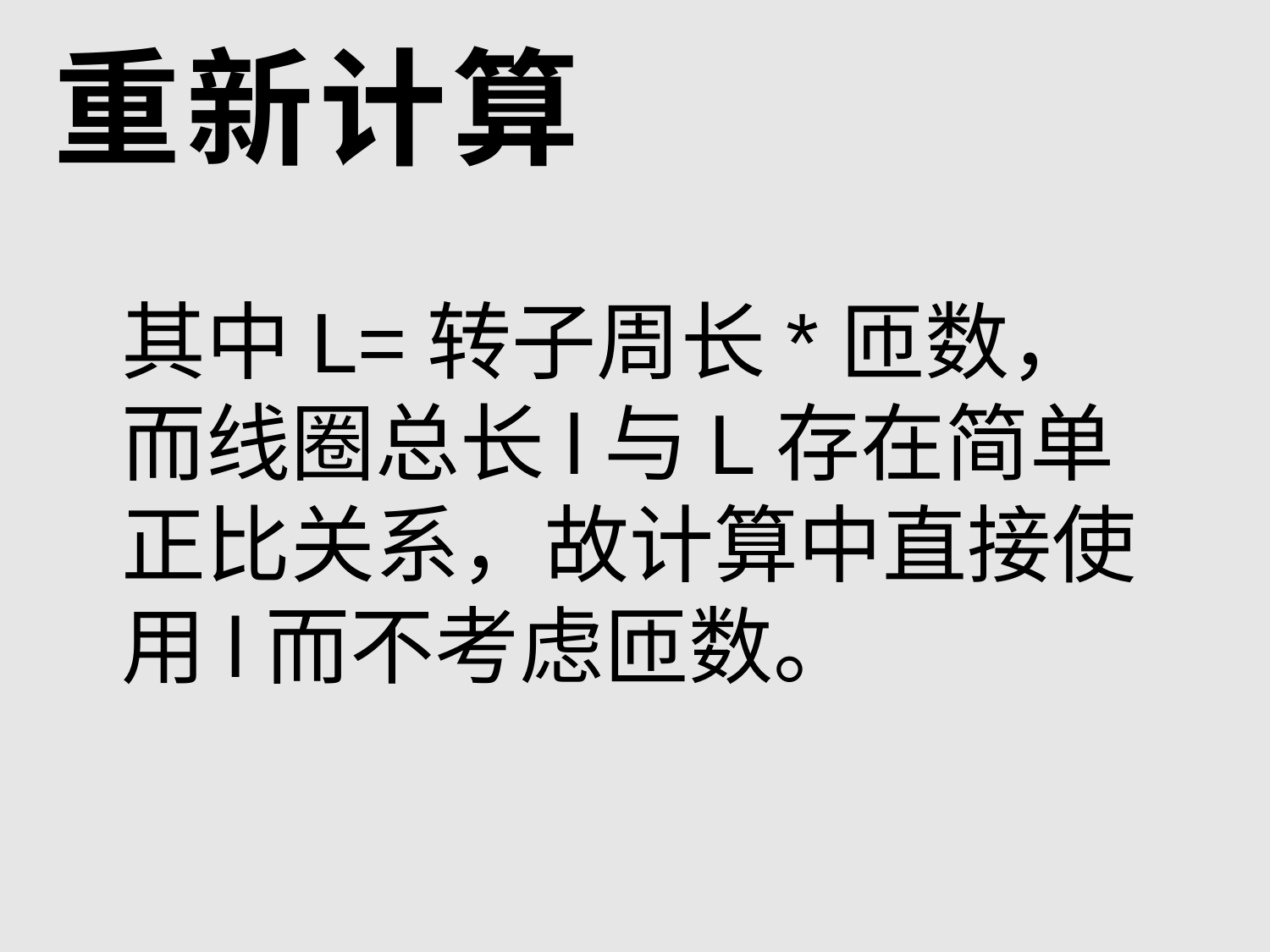

# 重新计算
其中L=转子周长*匝数，而线圈总长l与L存在简单正比关系，故计算中直接使用l而不考虑匝数。